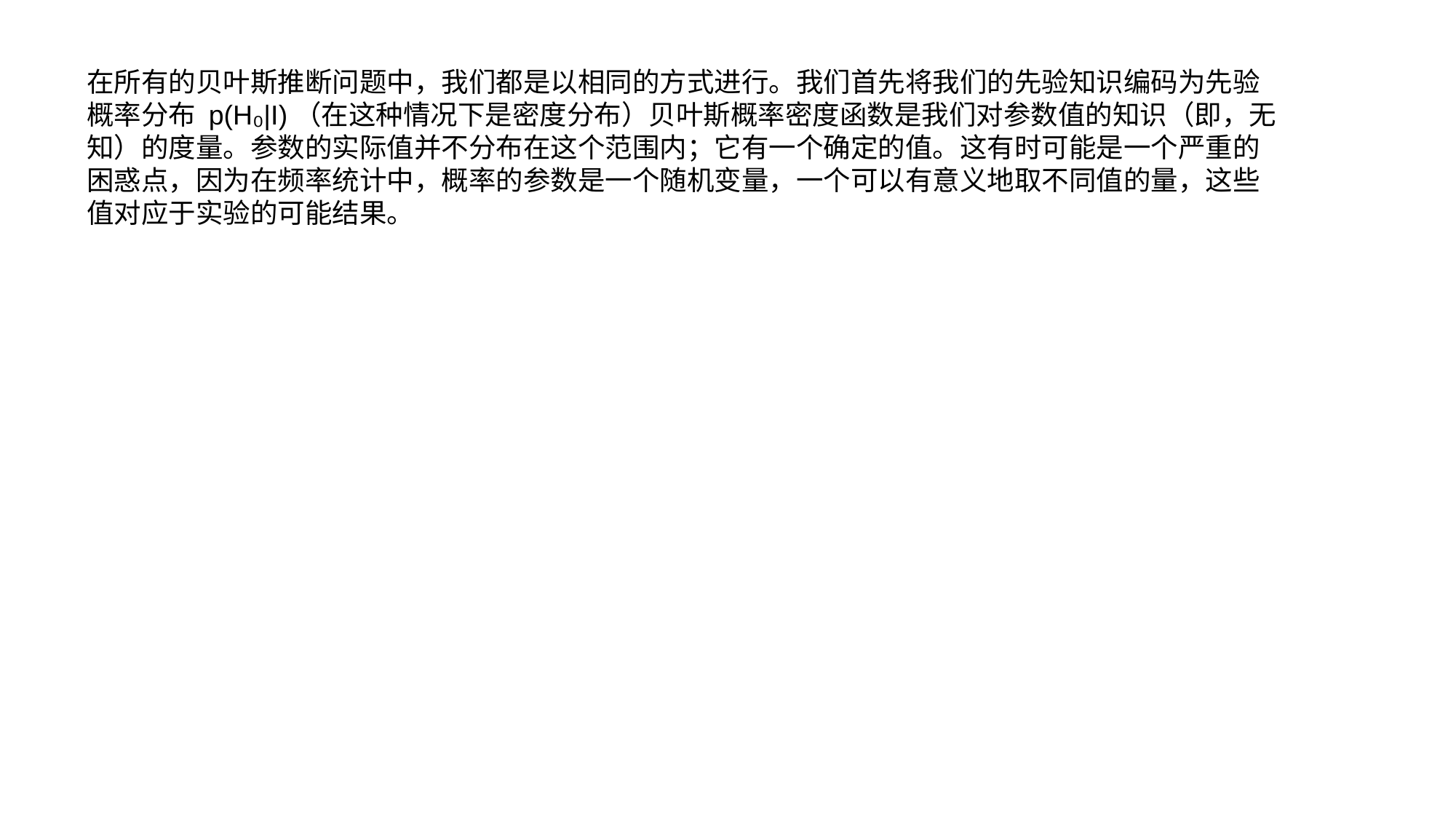

在所有的贝叶斯推断问题中，我们都是以相同的方式进行。我们首先将我们的先验知识编码为先验概率分布 p(H₀|I)（在这种情况下是密度分布）贝叶斯概率密度函数是我们对参数值的知识（即，无知）的度量。参数的实际值并不分布在这个范围内；它有一个确定的值。这有时可能是一个严重的困惑点，因为在频率统计中，概率的参数是一个随机变量，一个可以有意义地取不同值的量，这些值对应于实验的可能结果。